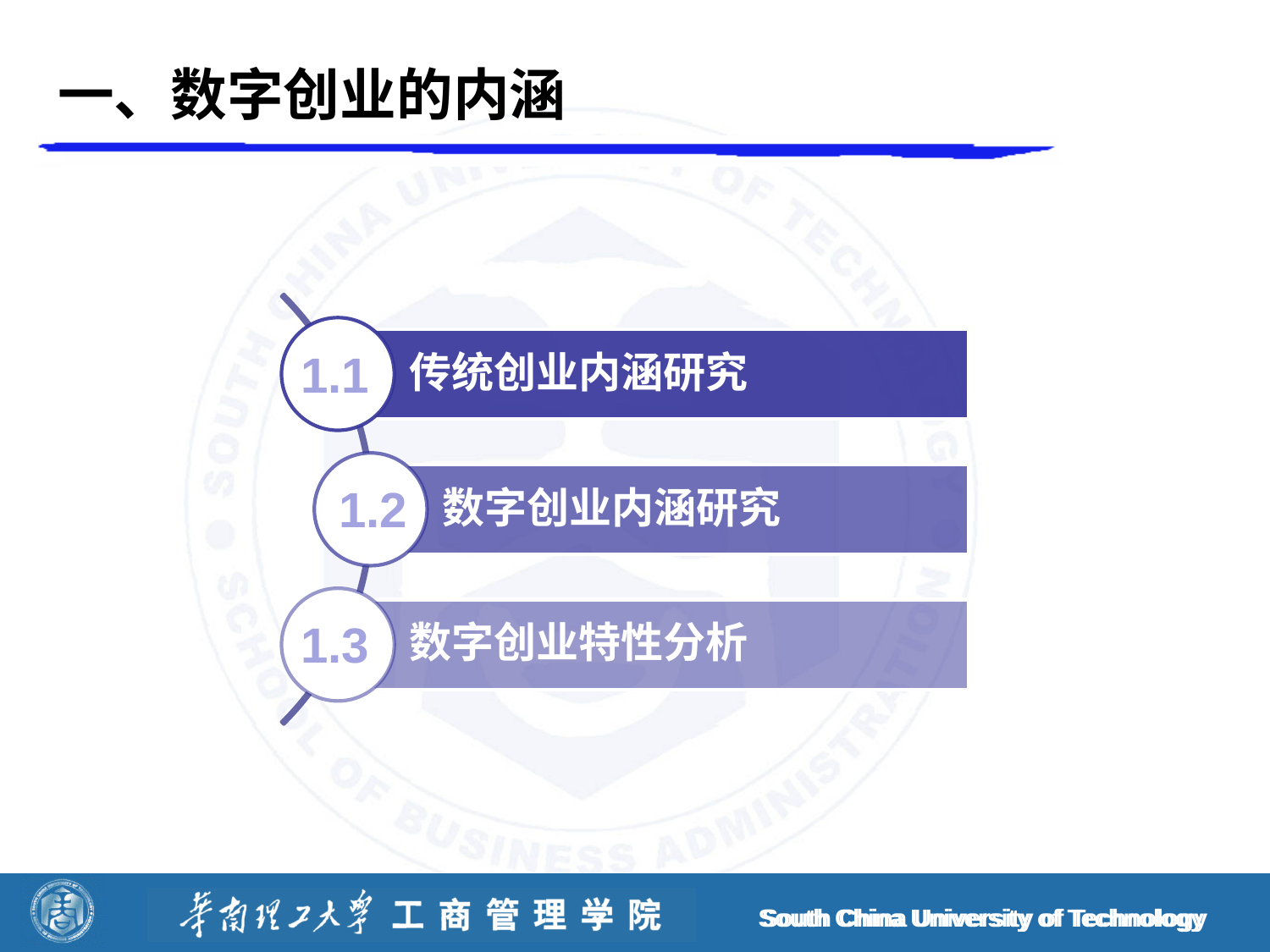

# 一、数字创业的内涵
传统创业内涵研究
数字创业内涵研究
数字创业特性分析
1.1
1.2
1.3
South China University of Technology
South China University of Technology